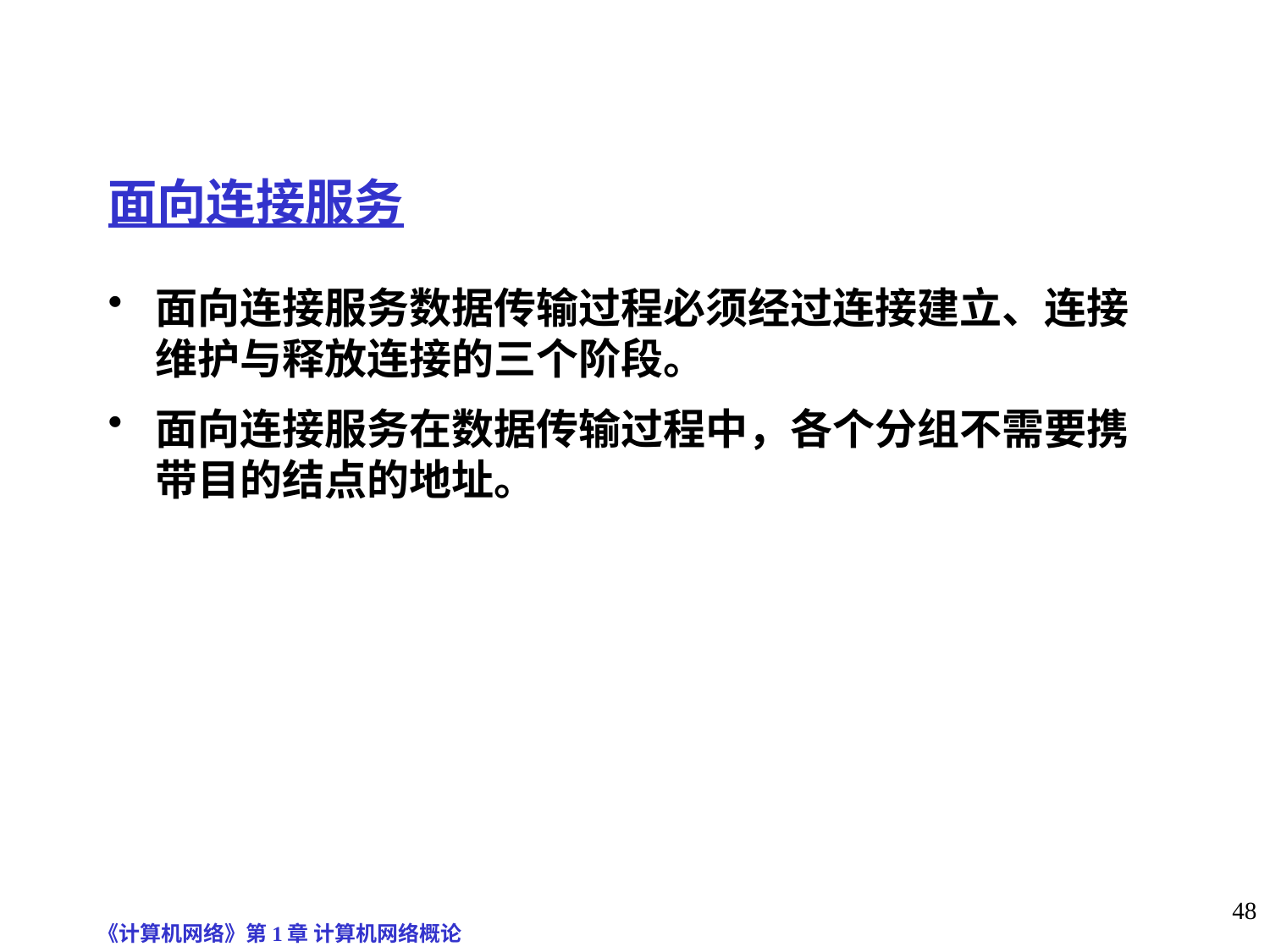

# 面向连接服务
面向连接服务数据传输过程必须经过连接建立、连接维护与释放连接的三个阶段。
面向连接服务在数据传输过程中，各个分组不需要携带目的结点的地址。

《计算机网络》第1章 计算机网络概论
48